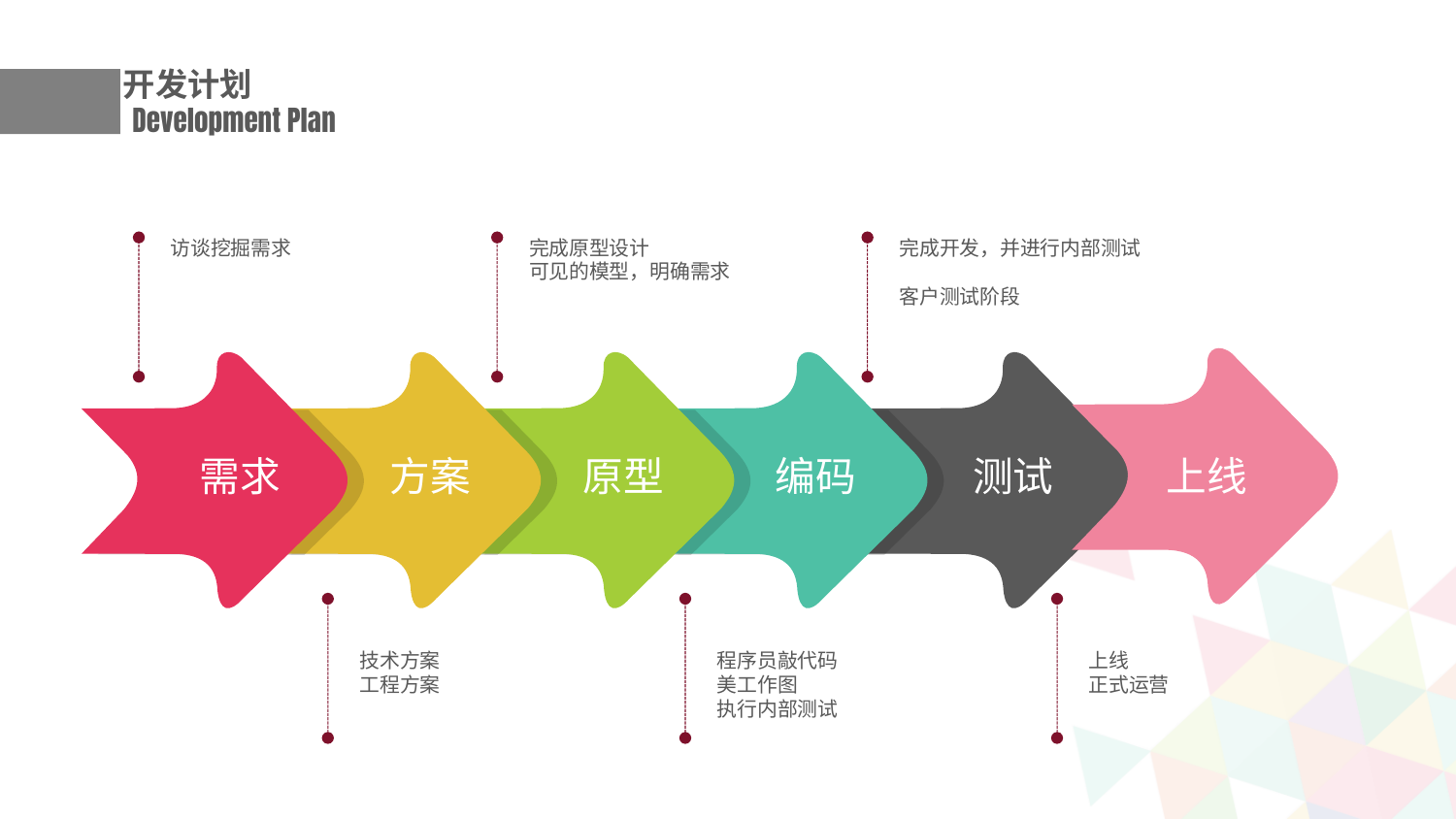

开发计划

Development Plan
访谈挖掘需求
完成原型设计
可见的模型，明确需求
完成开发，并进行内部测试

客户测试阶段

需求

测试
上线
方案
原型
编码
技术方案
工程方案
程序员敲代码
美工作图
执行内部测试
上线
正式运营